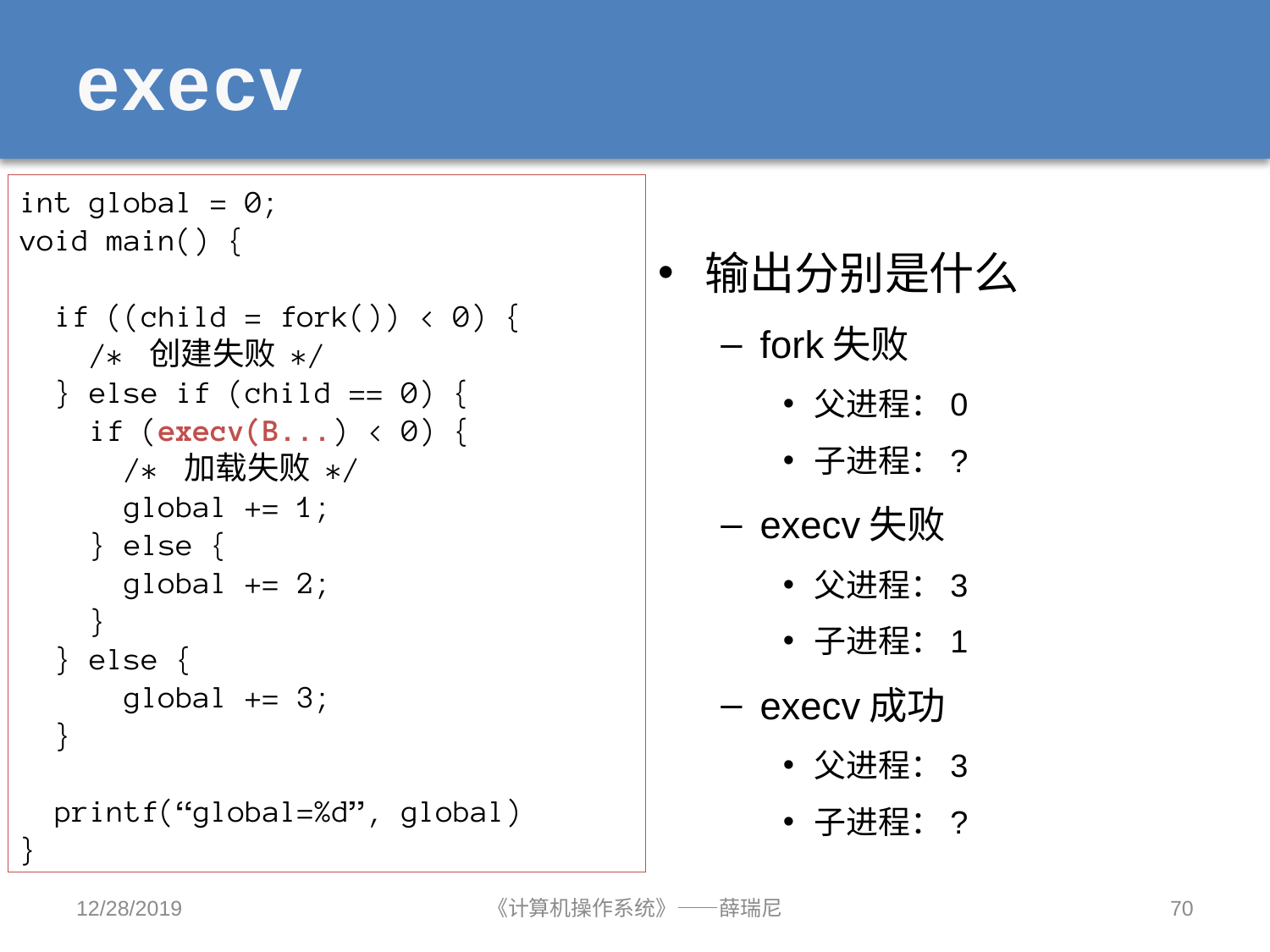

# execv
int global = 0;
void main() {

  if ((child = fork()) < 0) {
    /* 创建失败 */
  } else if (child == 0) {
    if (execv(B...) < 0) {
      /* 加载失败 */
      global += 1;
    } else {
      global += 2;
    }
  } else {
      global += 3;
  }

  printf(“global=%d”, global)
}
输出分别是什么
fork失败
父进程：0
子进程：?
execv失败
父进程：3
子进程：1
execv成功
父进程：3
子进程：?
12/28/2019
《计算机操作系统》——薛瑞尼
70